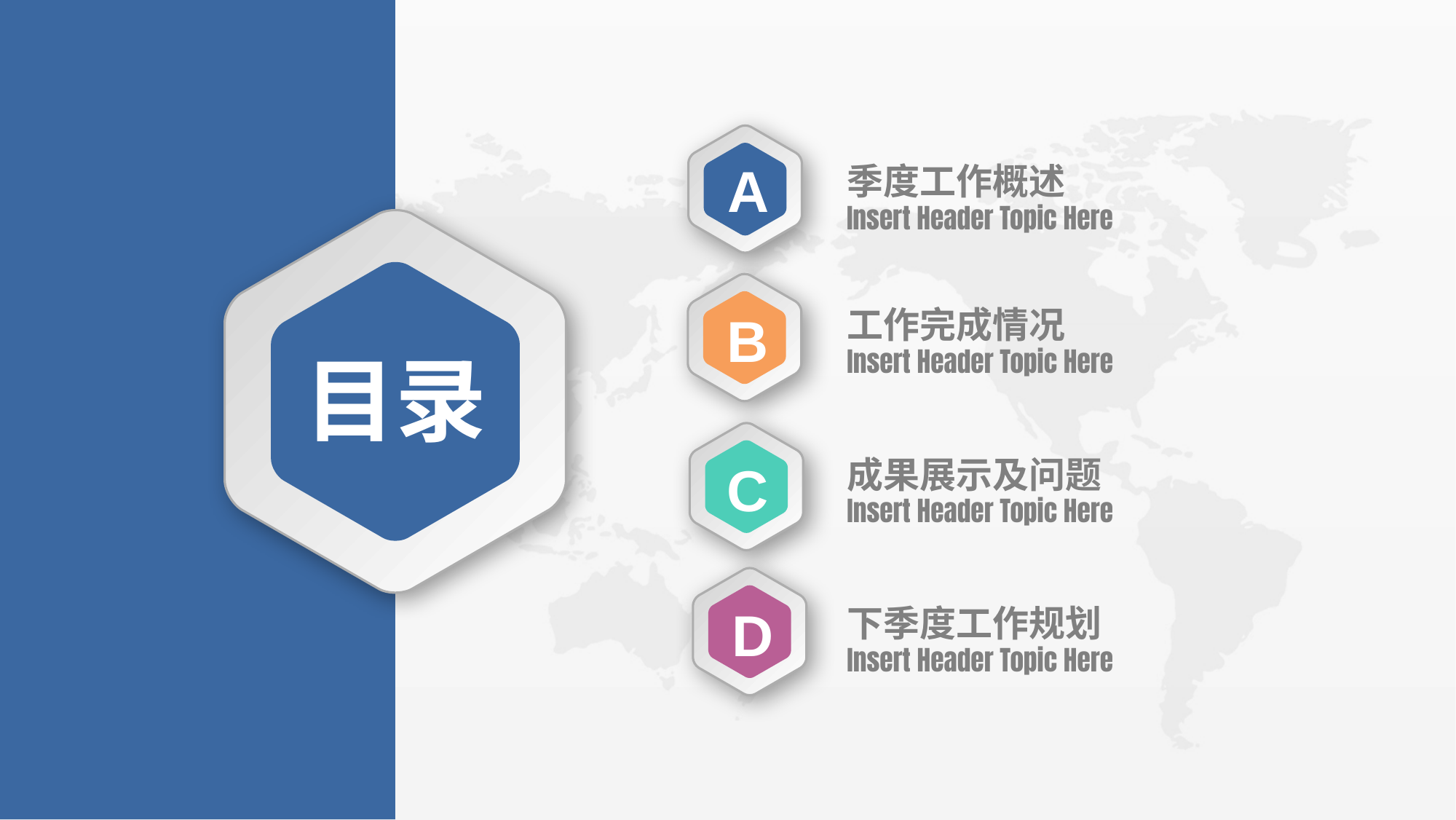

A
季度工作概述
Insert Header Topic Here

目录

B
工作完成情况
Insert Header Topic Here

C
成果展示及问题
Insert Header Topic Here

D
下季度工作规划
Insert Header Topic Here